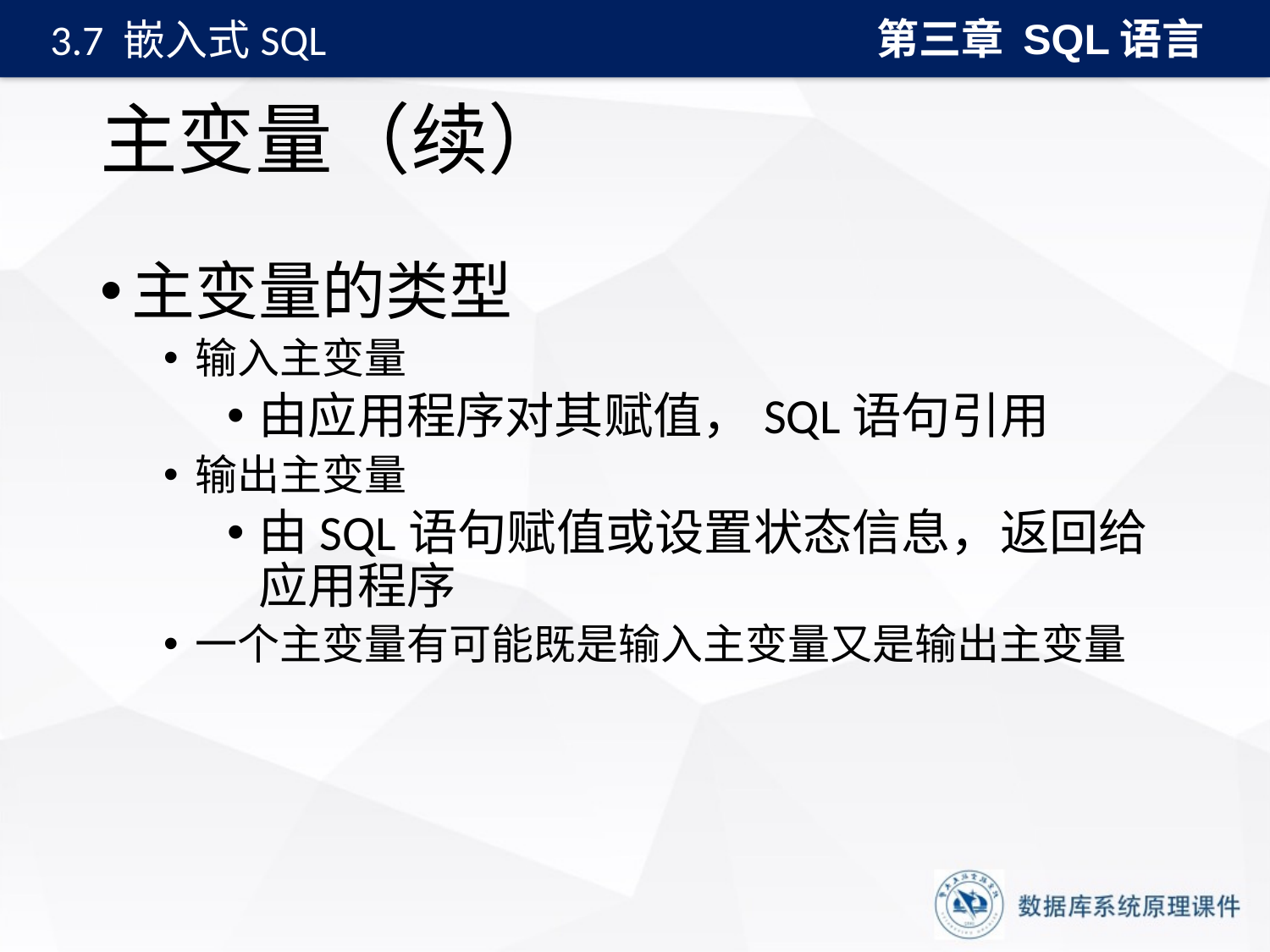

第三章 SQL语言
3.7 嵌入式SQL
# 主变量（续）
主变量的类型
输入主变量
由应用程序对其赋值，SQL语句引用
输出主变量
由SQL语句赋值或设置状态信息，返回给应用程序
一个主变量有可能既是输入主变量又是输出主变量